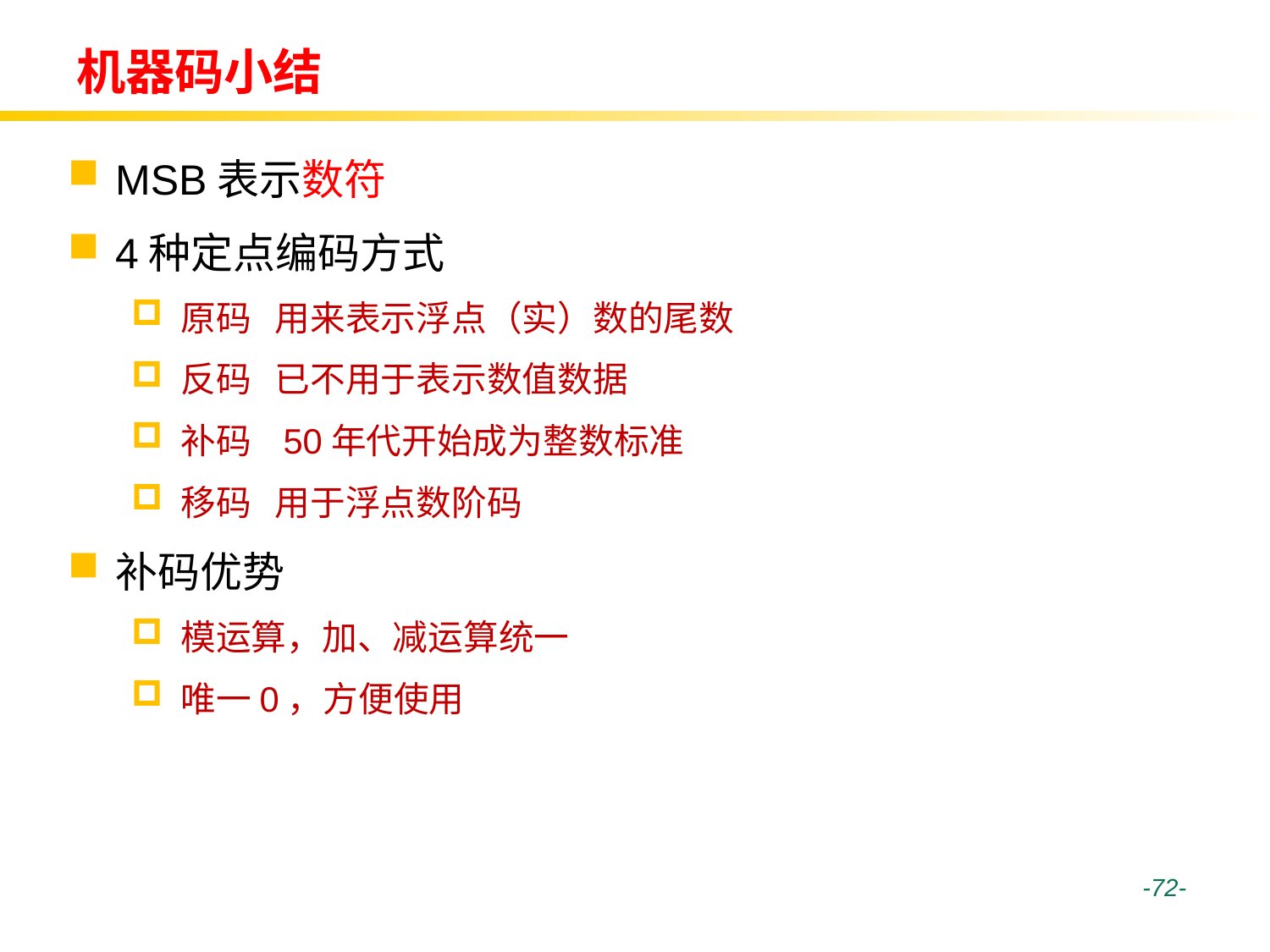

# 机器码小结
MSB表示数符
4种定点编码方式
原码   用来表示浮点（实）数的尾数
反码   已不用于表示数值数据
补码   50年代开始成为整数标准
移码   用于浮点数阶码
补码优势
模运算，加、减运算统一
唯一0，方便使用

 -72-